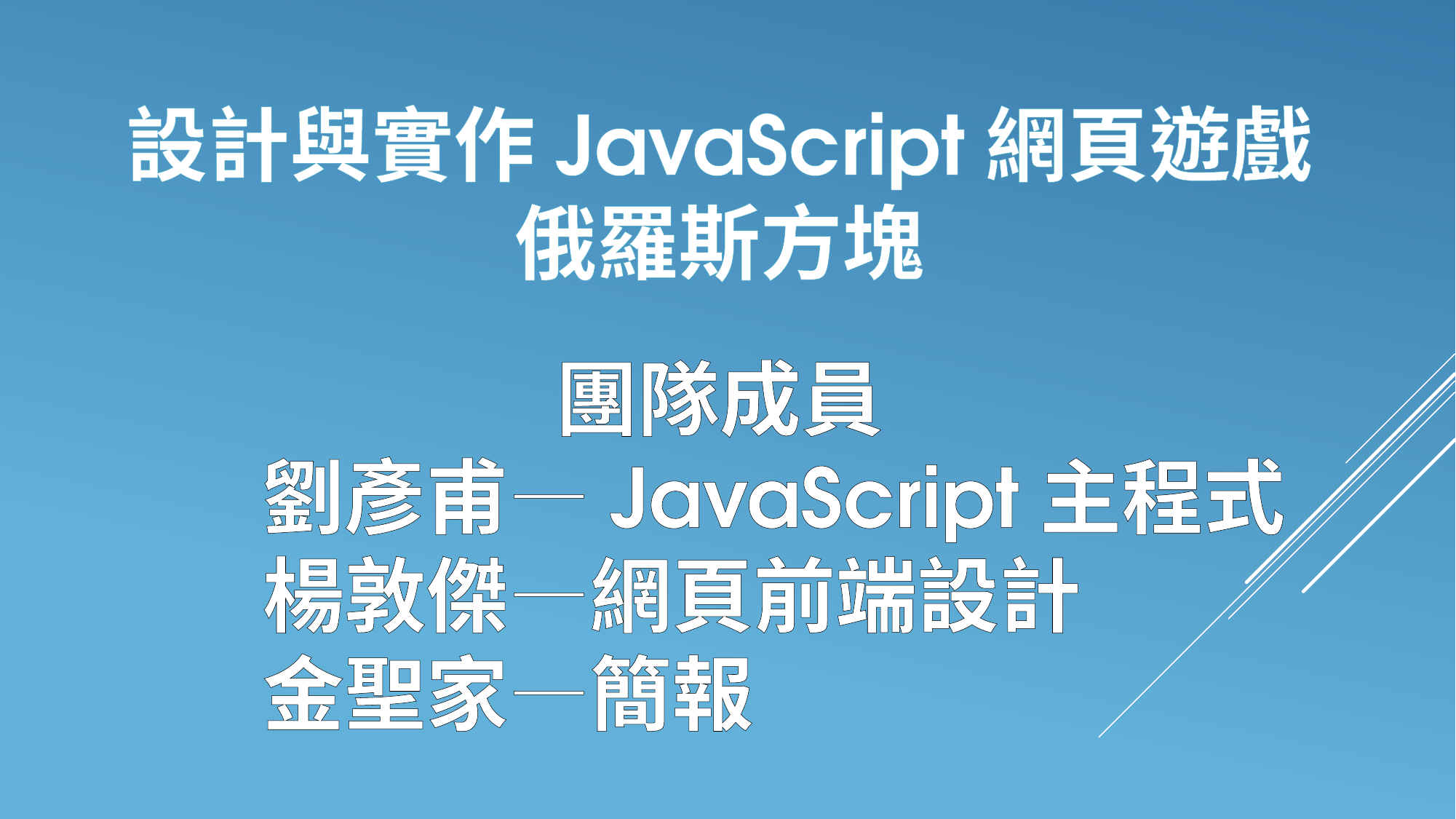

設計與實作JavaScript網頁遊戲
俄羅斯方塊
團隊成員
　　劉彥甫—JavaScript主程式
　　楊敦傑—網頁前端設計
　　金聖家—簡報